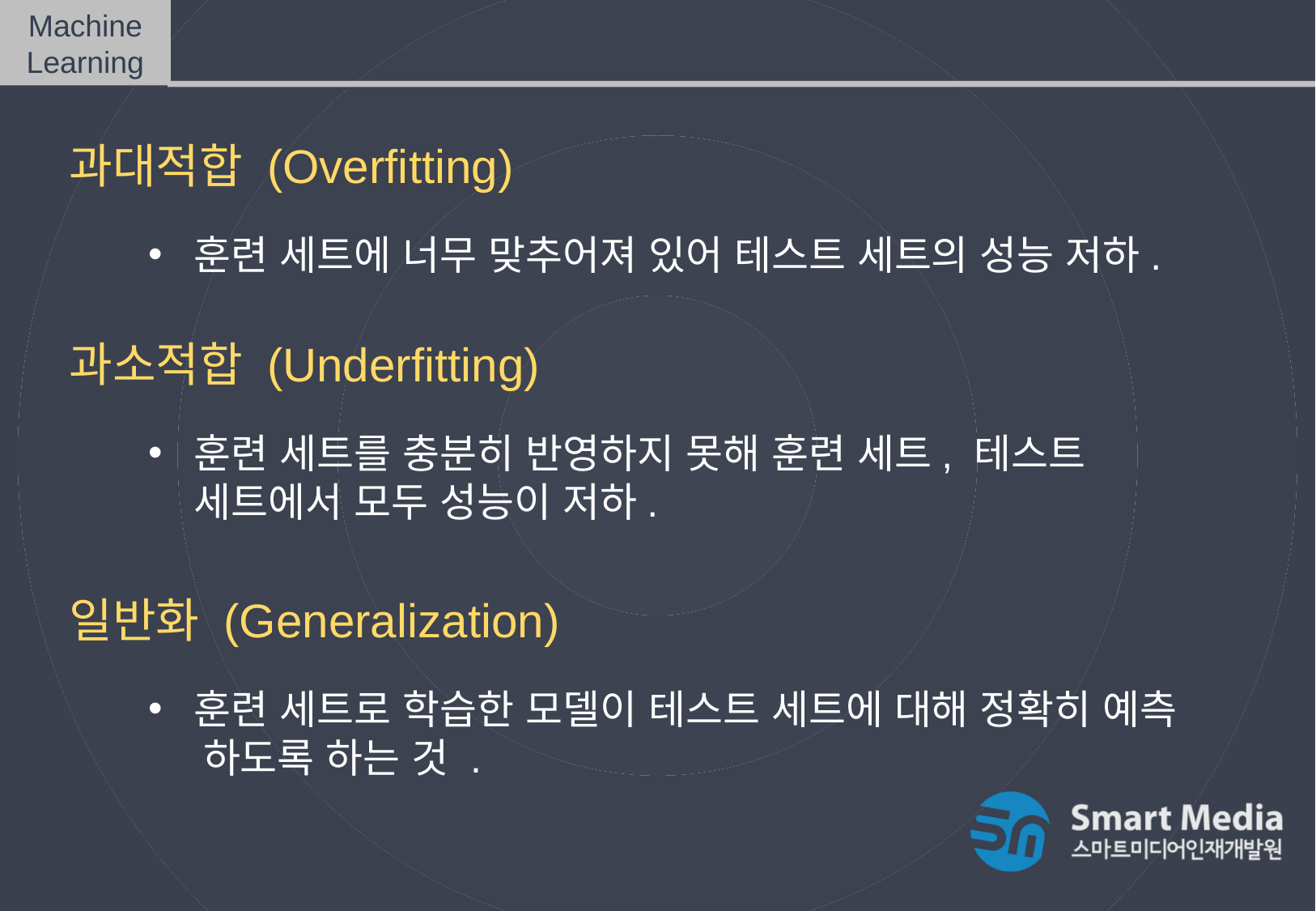

Machine Learning
일반화, 과대적합, 과소적합

과대적합 (Overfitting)
훈련 세트에 너무 맞추어져 있어 테스트 세트의 성능 저하.
과소적합 (Underfitting)
훈련 세트를 충분히 반영하지 못해 훈련 세트, 테스트 세트에서 모두 성능이 저하.
일반화 (Generalization)
훈련 세트로 학습한 모델이 테스트 세트에 대해 정확히 예측
    하도록 하는 것 .